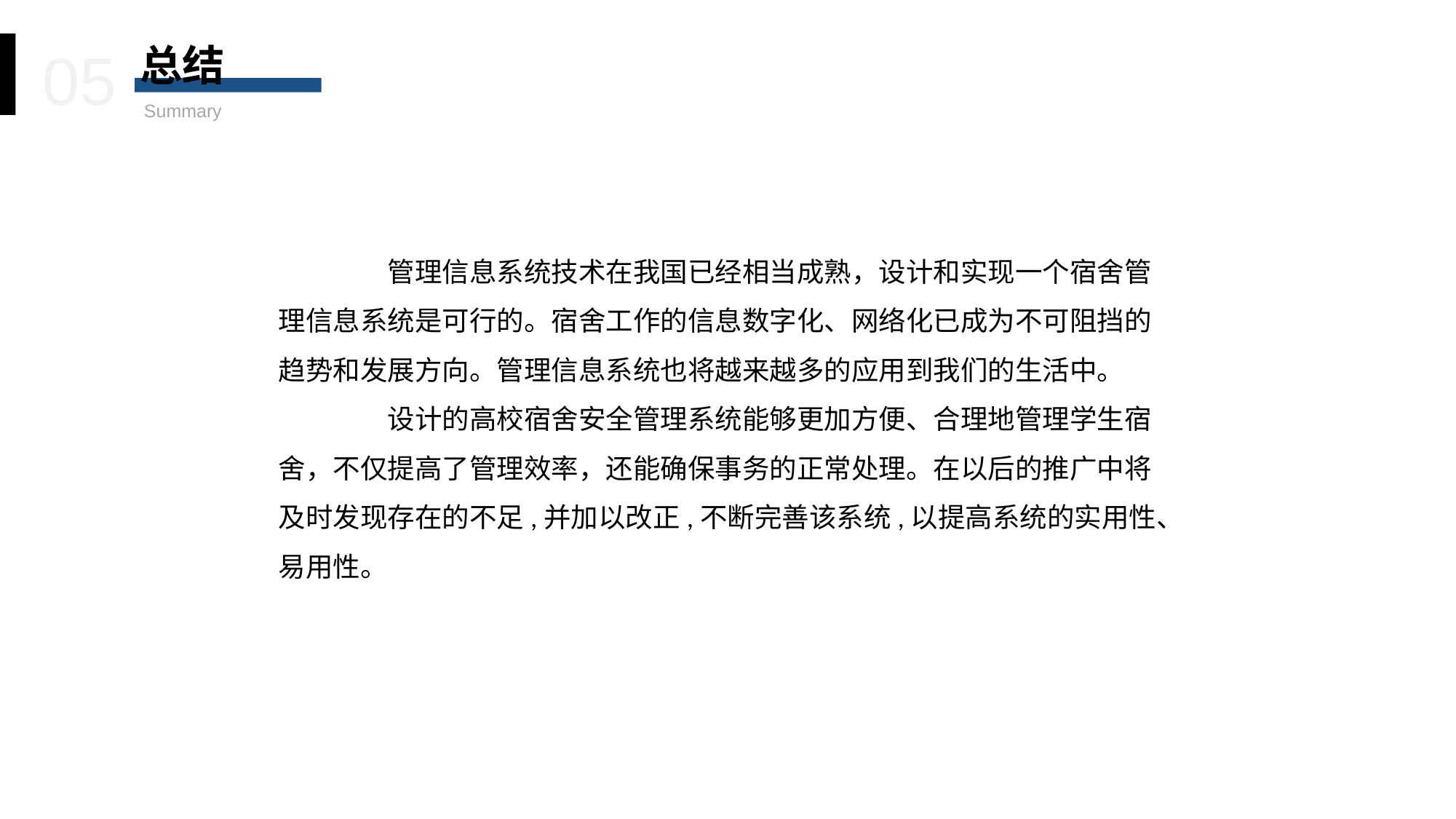

05
总结
Summary

	管理信息系统技术在我国已经相当成熟，设计和实现一个宿舍管理信息系统是可行的。宿舍工作的信息数字化、网络化已成为不可阻挡的趋势和发展方向。管理信息系统也将越来越多的应用到我们的生活中。
	设计的高校宿舍安全管理系统能够更加方便、合理地管理学生宿舍，不仅提高了管理效率，还能确保事务的正常处理。在以后的推广中将及时发现存在的不足,并加以改正,不断完善该系统,以提高系统的实用性、易用性。